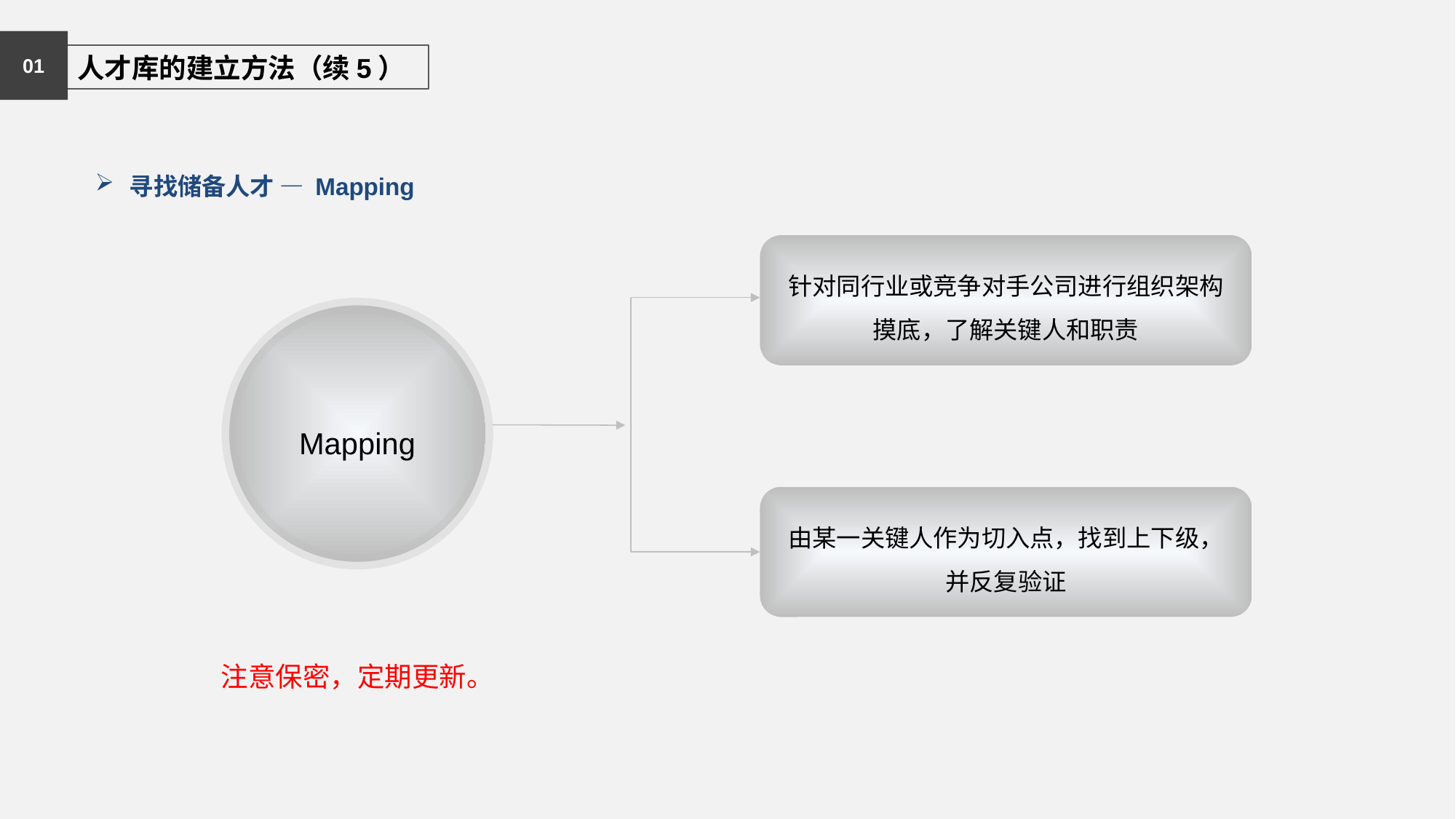

01
  人才库的建立方法（续5）
寻找储备人才 — Mapping
针对同行业或竞争对手公司进行组织架构摸底，了解关键人和职责
Mapping
由某一关键人作为切入点，找到上下级，并反复验证
注意保密，定期更新。